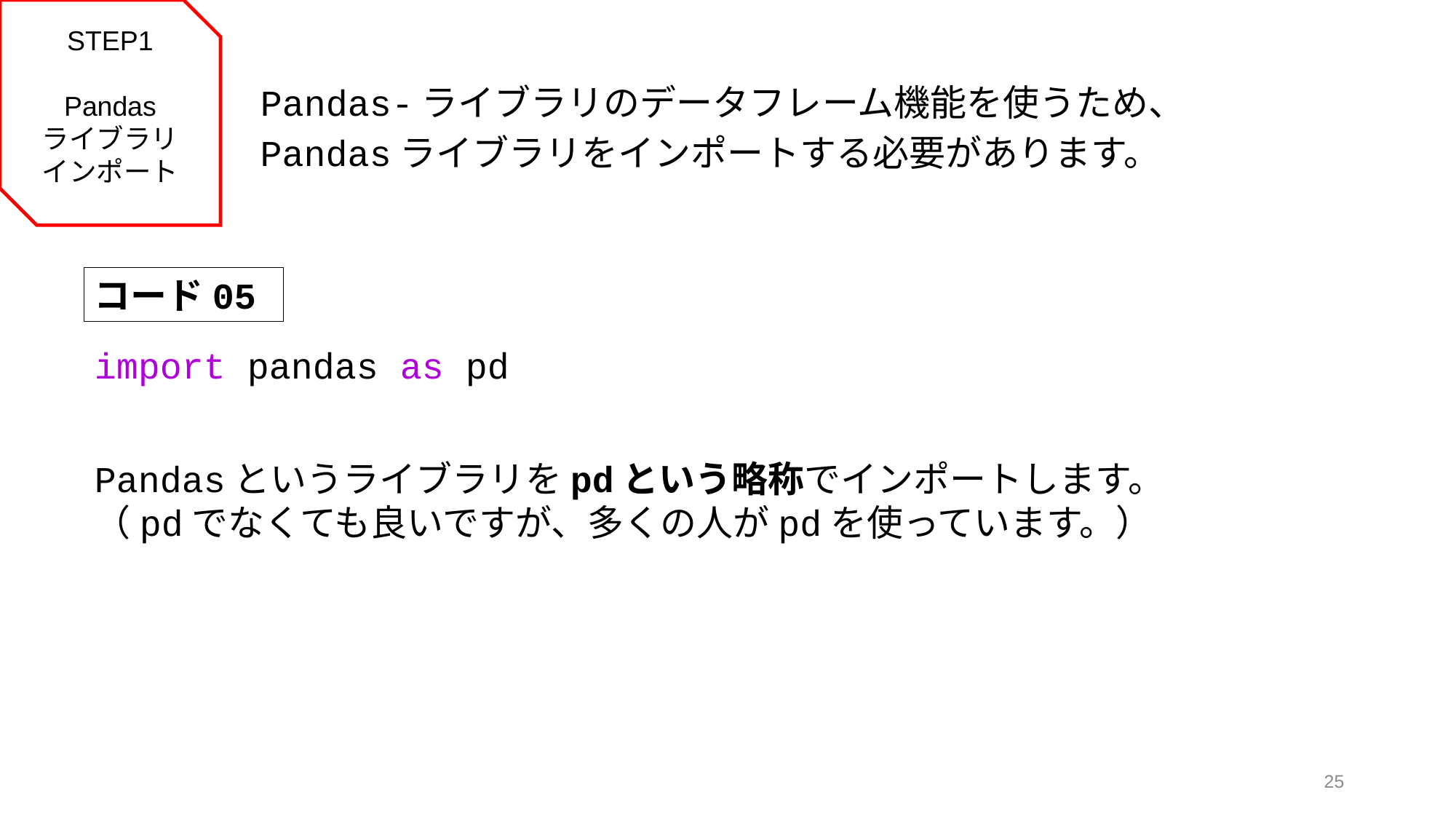

STEP1

Pandas
ライブラリ
インポート
Pandas-ライブラリのデータフレーム機能を使うため、
Pandasライブラリをインポートする必要があります。
コード05
import pandas as pd
Pandasというライブラリをpdという略称でインポートします。
（pdでなくても良いですが、多くの人がpdを使っています。）
25